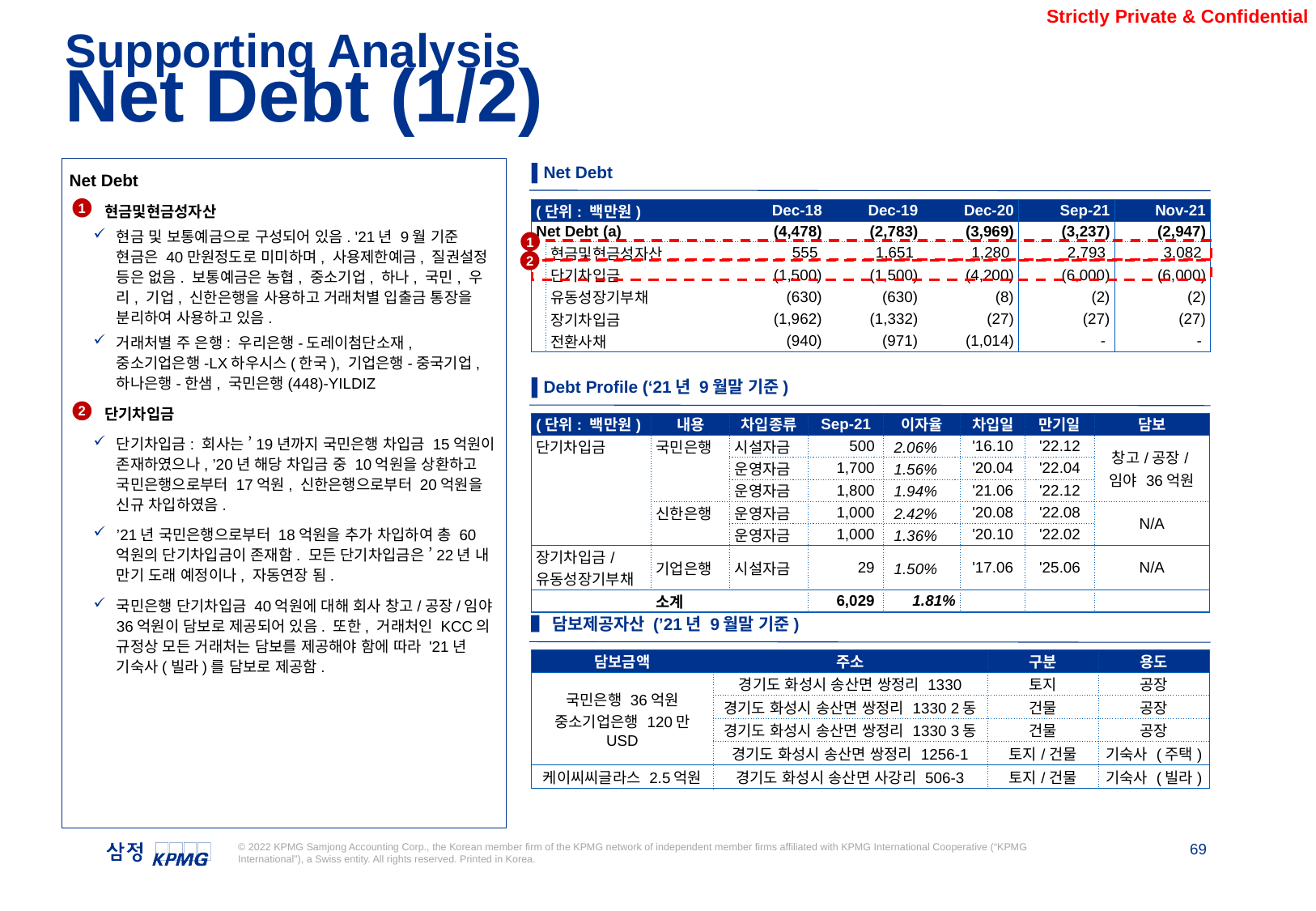

Supporting Analysis
Net Debt (1/2)
▌Net Debt

Net Debt
현금및현금성자산
현금 및 보통예금으로 구성되어 있음. '21년 9월 기준 현금은 40만원정도로 미미하며, 사용제한예금, 질권설정 등은 없음. 보통예금은 농협, 중소기업, 하나, 국민, 우리, 기업, 신한은행을 사용하고 거래처별 입출금 통장을 분리하여 사용하고 있음.
거래처별 주 은행: 우리은행-도레이첨단소재, 중소기업은행-LX하우시스(한국), 기업은행-중국기업, 하나은행-한샘, 국민은행(448)-YILDIZ
단기차입금
단기차입금: 회사는 ’19년까지 국민은행 차입금 15억원이 존재하였으나, ’20년 해당 차입금 중 10억원을 상환하고 국민은행으로부터 17억원, 신한은행으로부터 20억원을 신규 차입하였음.
’21년 국민은행으로부터 18억원을 추가 차입하여 총 60억원의 단기차입금이 존재함. 모든 단기차입금은 ’22년 내 만기 도래 예정이나, 자동연장 됨.
국민은행 단기차입금 40억원에 대해 회사 창고/공장/임야 36억원이 담보로 제공되어 있음. 또한, 거래처인 KCC의 규정상 모든 거래처는 담보를 제공해야 함에 따라 '21년 기숙사(빌라)를 담보로 제공함.
1
| (단위: 백만원) |  | Dec-18 | Dec-19 | Dec-20 | Sep-21 | Nov-21 |
| --- | --- | --- | --- | --- | --- | --- |
| Net Debt (a) |  | (4,478) | (2,783) | (3,969) | (3,237) | (2,947) |
|  | 현금및현금성자산 | 555 | 1,651 | 1,280 | 2,793 | 3,082 |
|  | 단기차입금 | (1,500) | (1,500) | (4,200) | (6,000) | (6,000) |
|  | 유동성장기부채 | (630) | (630) | (8) | (2) | (2) |
|  | 장기차입금 | (1,962) | (1,332) | (27) | (27) | (27) |
|  | 전환사채 | (940) | (971) | (1,014) | - | - |
1

2

▌Debt Profile (‘21년 9월말 기준)

2
| (단위: 백만원) | 내용 | 차입종류 | Sep-21 | 이자율 | 차입일 | 만기일 | 담보 |
| --- | --- | --- | --- | --- | --- | --- | --- |
| 단기차입금 | 국민은행 | 시설자금 | 500 | 2.06% | '16.10 | '22.12 | 창고/공장/임야 36억원 |
|  |  | 운영자금 | 1,700 | 1.56% | '20.04 | '22.04 |  |
|  |  | 운영자금 | 1,800 | 1.94% | '21.06 | '22.12 |  |
|  | 신한은행 | 운영자금 | 1,000 | 2.42% | '20.08 | '22.08 | N/A |
|  |  | 운영자금 | 1,000 | 1.36% | '20.10 | '22.02 |  |
| 장기차입금/ 유동성장기부채 | 기업은행 | 시설자금 | 29 | 1.50% | '17.06 | '25.06 | N/A |
| 소계 |  |  | 6,029 | 1.81% |  |  |  |
▌담보제공자산 (’21년 9월말 기준)

| 담보금액 | 주소 | 구분 | 용도 |
| --- | --- | --- | --- |
| 국민은행 36억원 중소기업은행 120만 USD | 경기도 화성시 송산면 쌍정리 1330 | 토지 | 공장 |
|  | 경기도 화성시 송산면 쌍정리 1330 2동 | 건물 | 공장 |
|  | 경기도 화성시 송산면 쌍정리 1330 3동 | 건물 | 공장 |
|  | 경기도 화성시 송산면 쌍정리 1256-1 | 토지/건물 | 기숙사 (주택) |
| 케이씨씨글라스 2.5억원 | 경기도 화성시 송산면 사강리 506-3 | 토지/건물 | 기숙사 (빌라) |